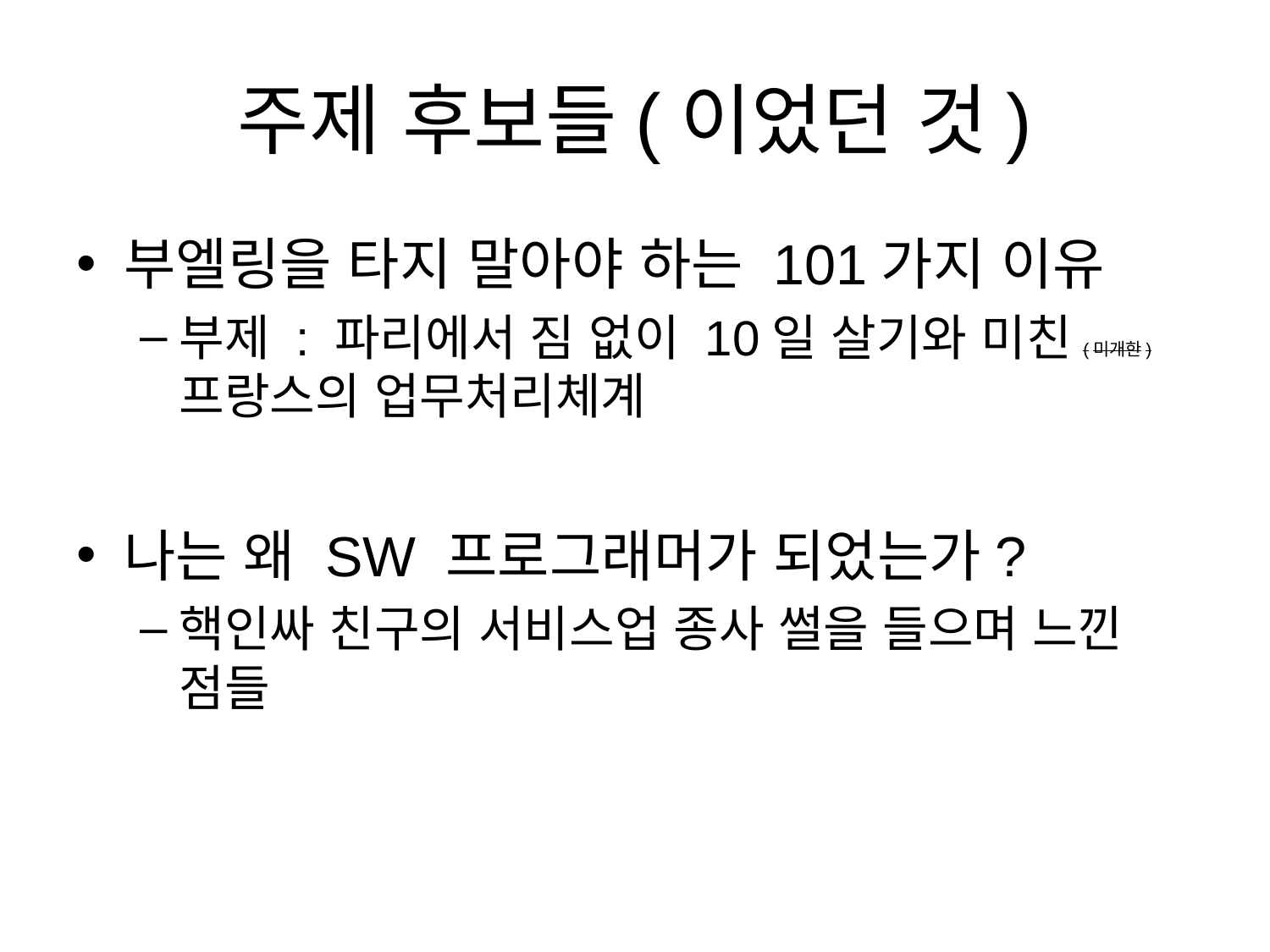

# 주제 후보들(이었던 것)
부엘링을 타지 말아야 하는 101가지 이유
부제 : 파리에서 짐 없이 10일 살기와 미친(미개한) 프랑스의 업무처리체계

나는 왜 SW 프로그래머가 되었는가?
핵인싸 친구의 서비스업 종사 썰을 들으며 느낀 점들